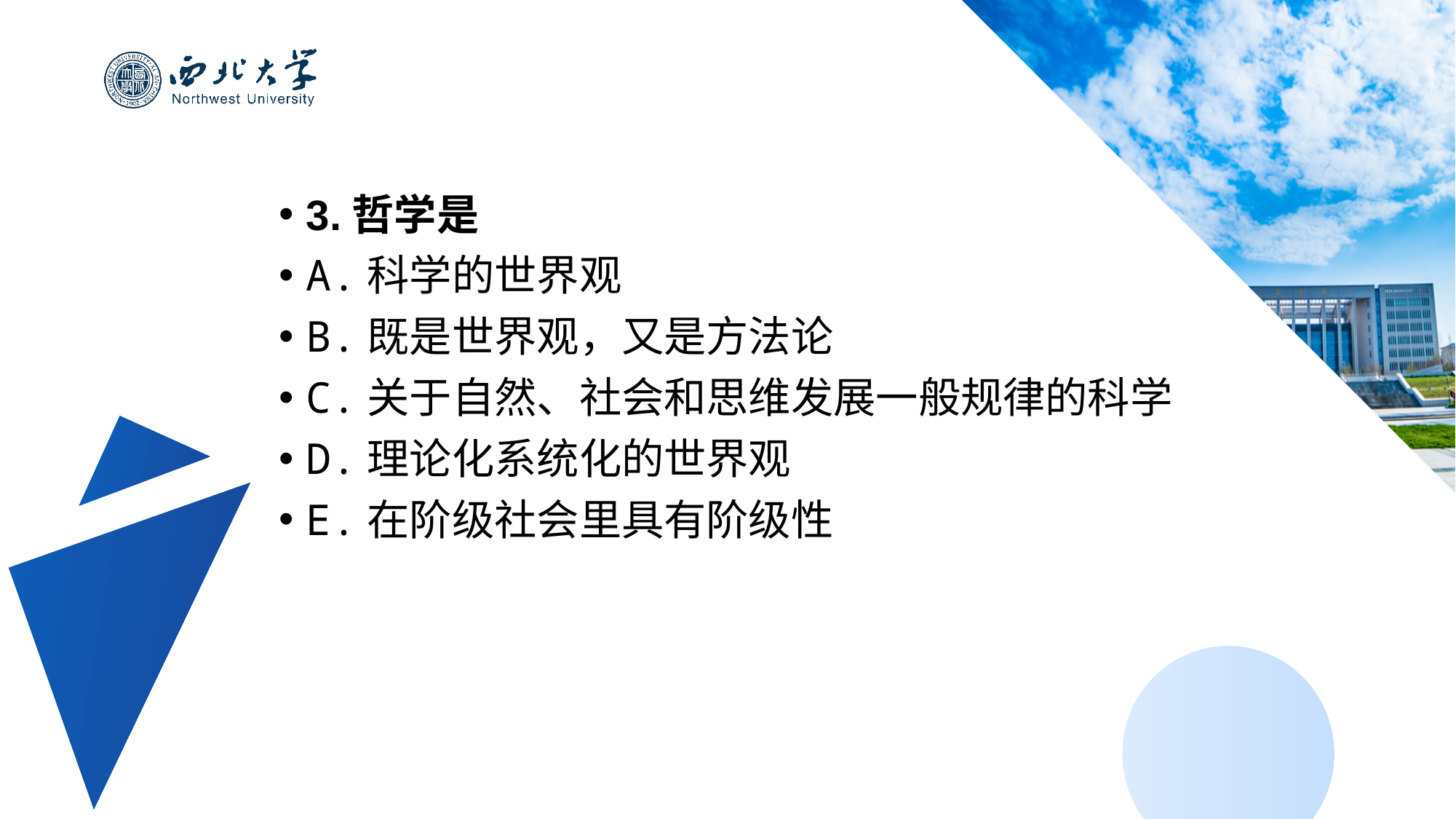

3.哲学是
A.科学的世界观
B.既是世界观，又是方法论
C.关于自然、社会和思维发展一般规律的科学
D.理论化系统化的世界观
E.在阶级社会里具有阶级性